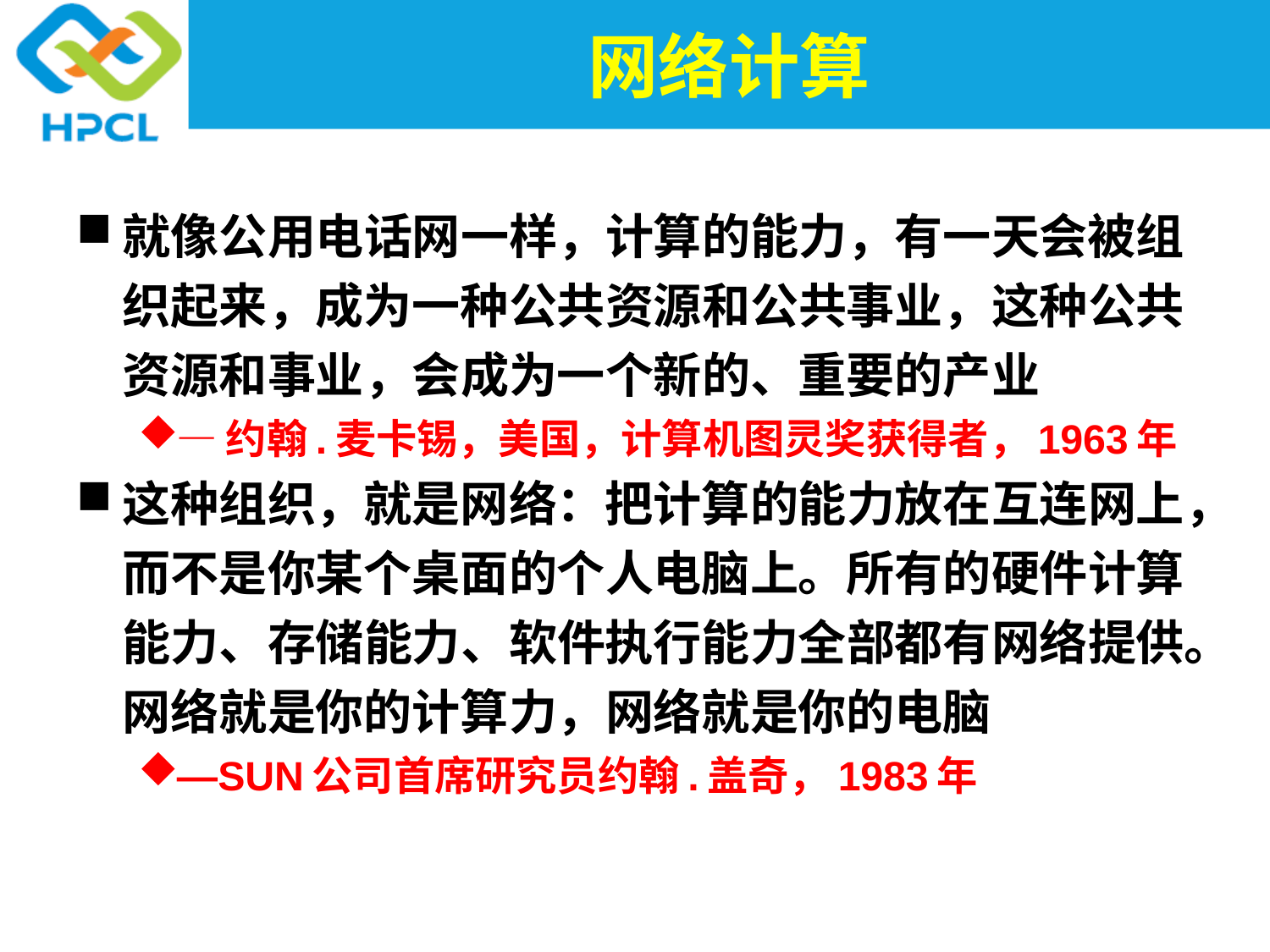

# 网络计算
就像公用电话网一样，计算的能力，有一天会被组织起来，成为一种公共资源和公共事业，这种公共资源和事业，会成为一个新的、重要的产业
—约翰.麦卡锡，美国，计算机图灵奖获得者，1963年
这种组织，就是网络：把计算的能力放在互连网上，而不是你某个桌面的个人电脑上。所有的硬件计算能力、存储能力、软件执行能力全部都有网络提供。网络就是你的计算力，网络就是你的电脑
—SUN公司首席研究员约翰.盖奇，1983年